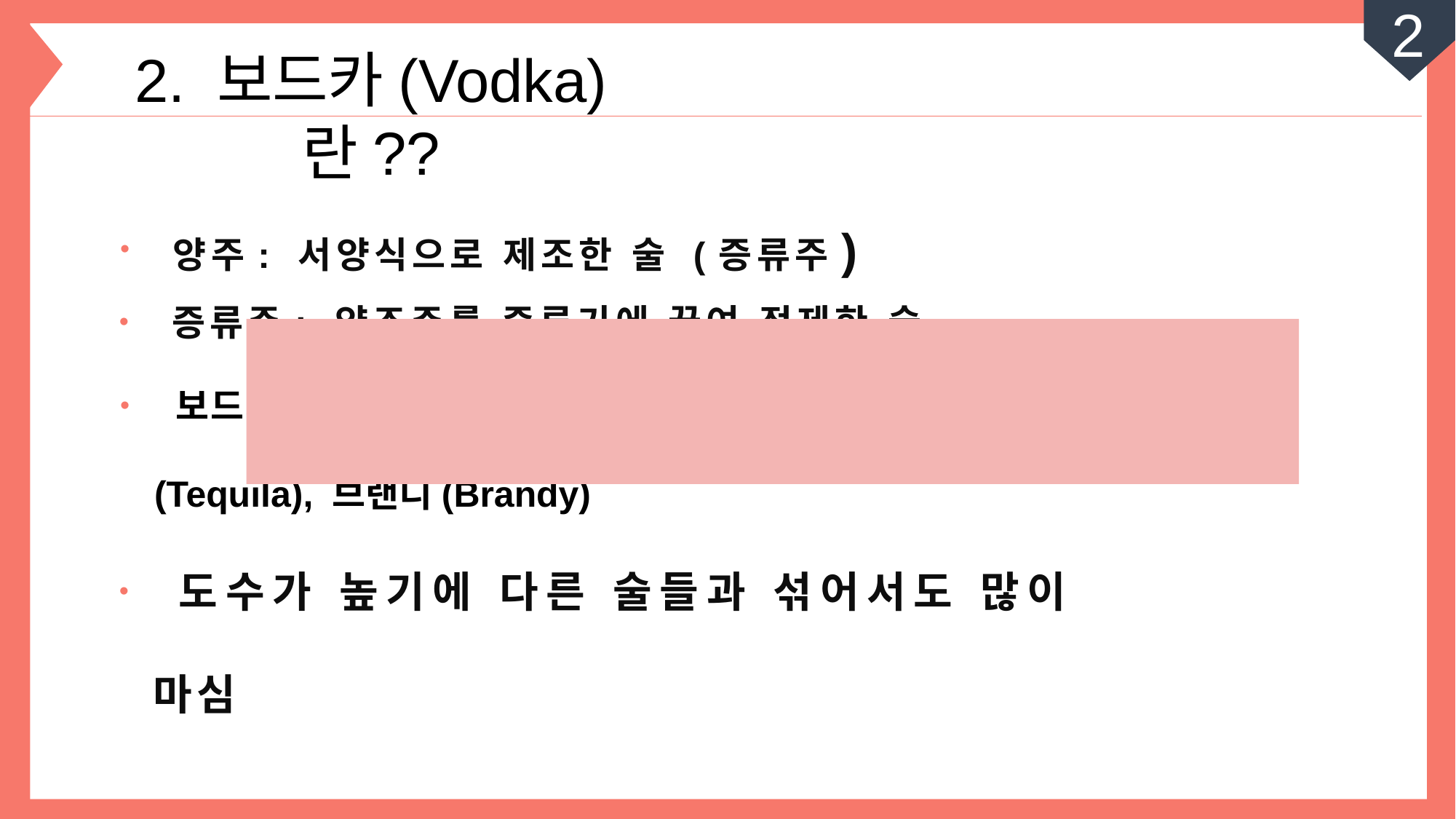

2

2. 보드카(Vodka) 란??

 양주: 서양식으로 제조한 술 (증류주)
 증류주: 양조주를 증류기에 끓여 정제한 술
보드카(Vodka)
 보드카(Vodka), 위스키(Whiskey), 럼(Rum),진(Gin), 데킬라(Tequila), 브랜디(Brandy)
 도수가 높기에 다른 술들과 섞어서도 많이 마심